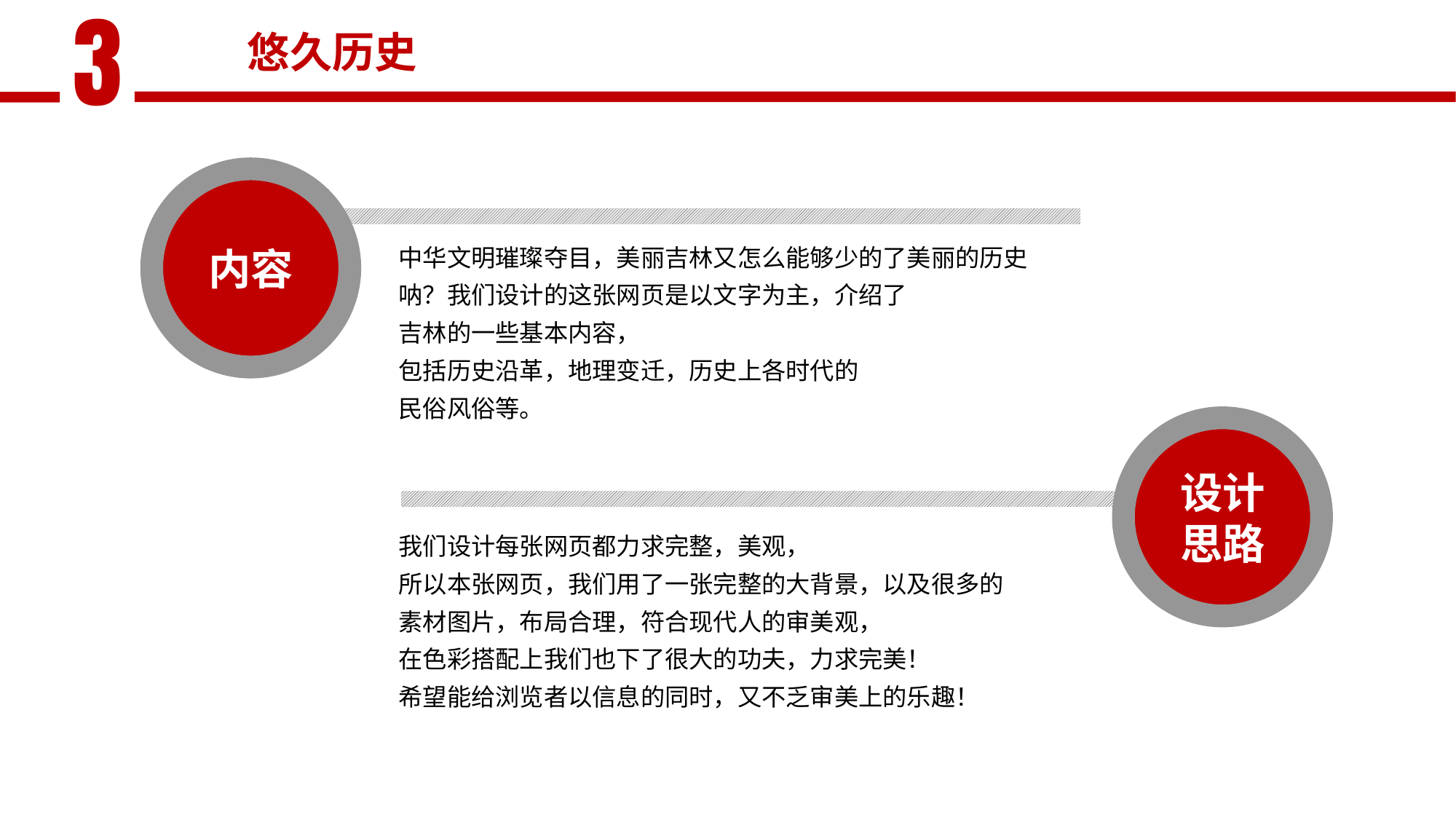

悠久历史
内容

中华文明璀璨夺目，美丽吉林又怎么能够少的了美丽的历史
呐？我们设计的这张网页是以文字为主，介绍了
吉林的一些基本内容，
包括历史沿革，地理变迁，历史上各时代的
民俗风俗等。
设计
思路

我们设计每张网页都力求完整，美观，
所以本张网页，我们用了一张完整的大背景，以及很多的
素材图片，布局合理，符合现代人的审美观，
在色彩搭配上我们也下了很大的功夫，力求完美！
希望能给浏览者以信息的同时，又不乏审美上的乐趣！